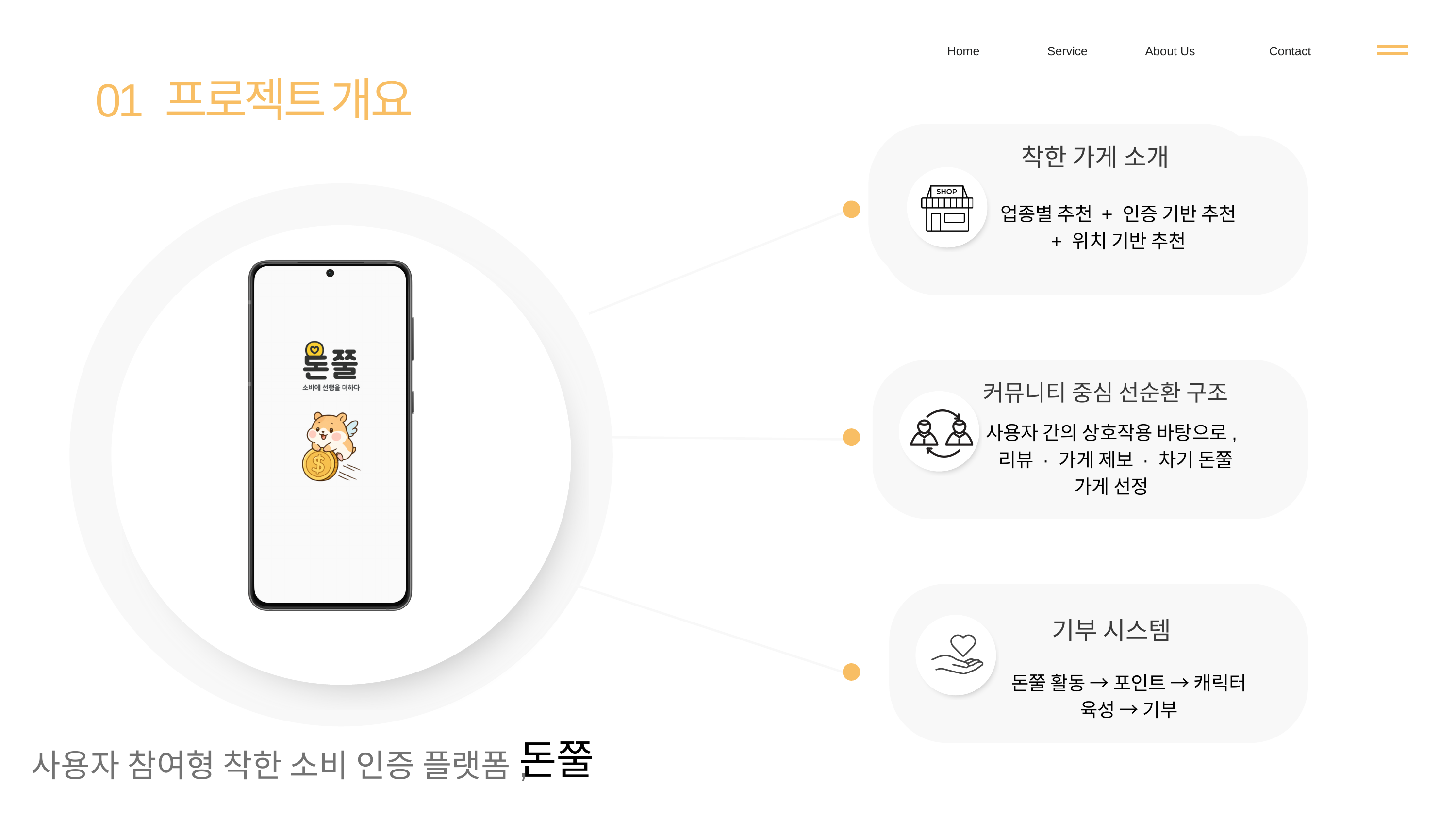

Home
Service
About Us
Contact

01 프로젝트 개요

착한 가게 소개
착한 가게 소개

업종별 추천 + 인증 기반 추천 + 위치 기반 추천

업종별 추천 + 인증 기반 추천 + 위치 기반 추천

커뮤니티 중심 선순환 구조

사용자 간의 상호작용 바탕으로,
 리뷰 · 가게 제보 · 차기 돈쭐 가게 선정

기부 시스템

돈쭐 활동 → 포인트 → 캐릭터 육성 → 기부
돈쭐
사용자 참여형 착한 소비 인증 플랫폼,